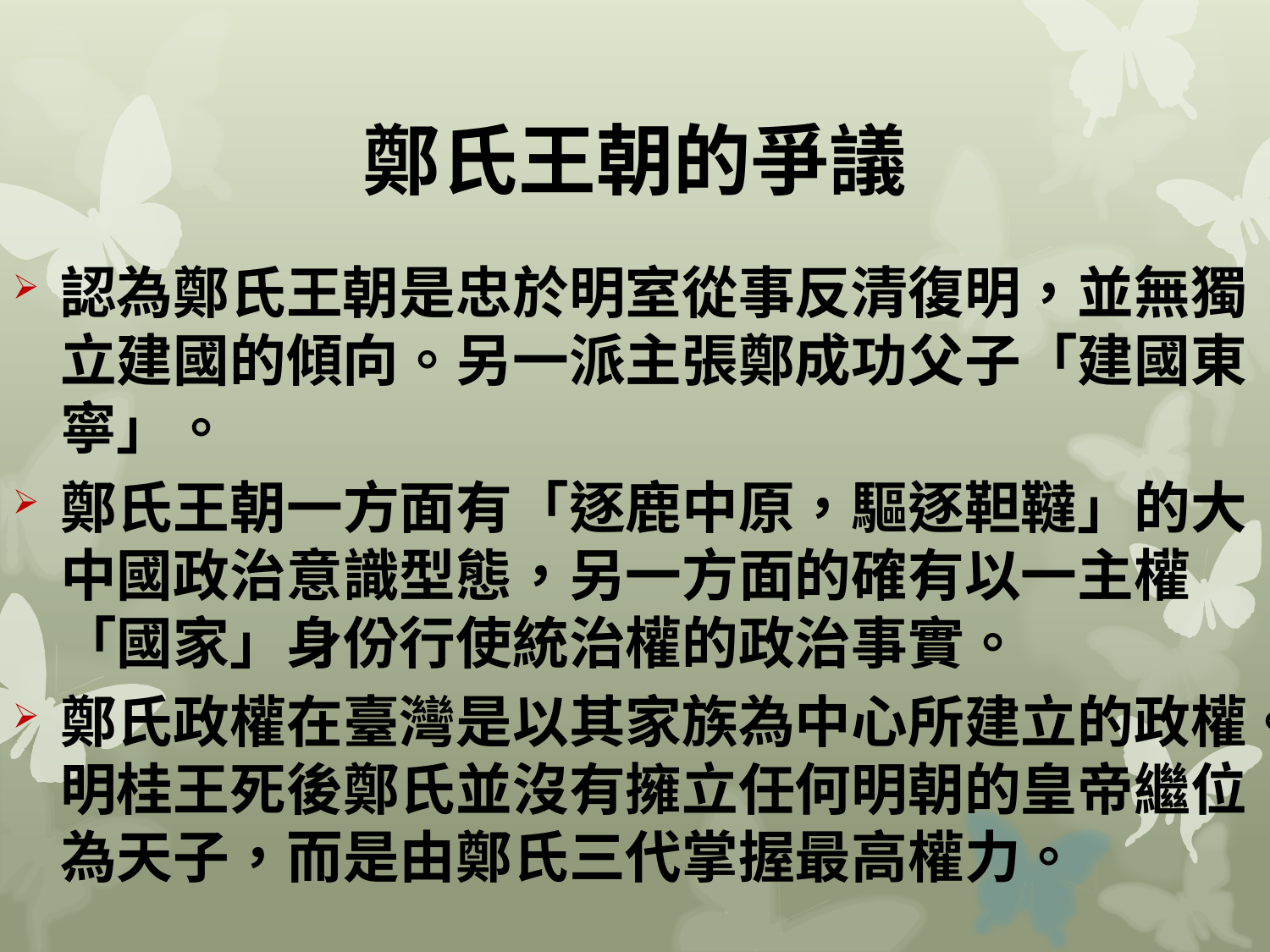

# 鄭氏王朝的爭議
認為鄭氏王朝是忠於明室從事反清復明，並無獨立建國的傾向。另一派主張鄭成功父子「建國東寧」。
鄭氏王朝一方面有「逐鹿中原，驅逐靼韃」的大中國政治意識型態，另一方面的確有以一主權「國家」身份行使統治權的政治事實。
鄭氏政權在臺灣是以其家族為中心所建立的政權。明桂王死後鄭氏並沒有擁立任何明朝的皇帝繼位為天子，而是由鄭氏三代掌握最高權力。